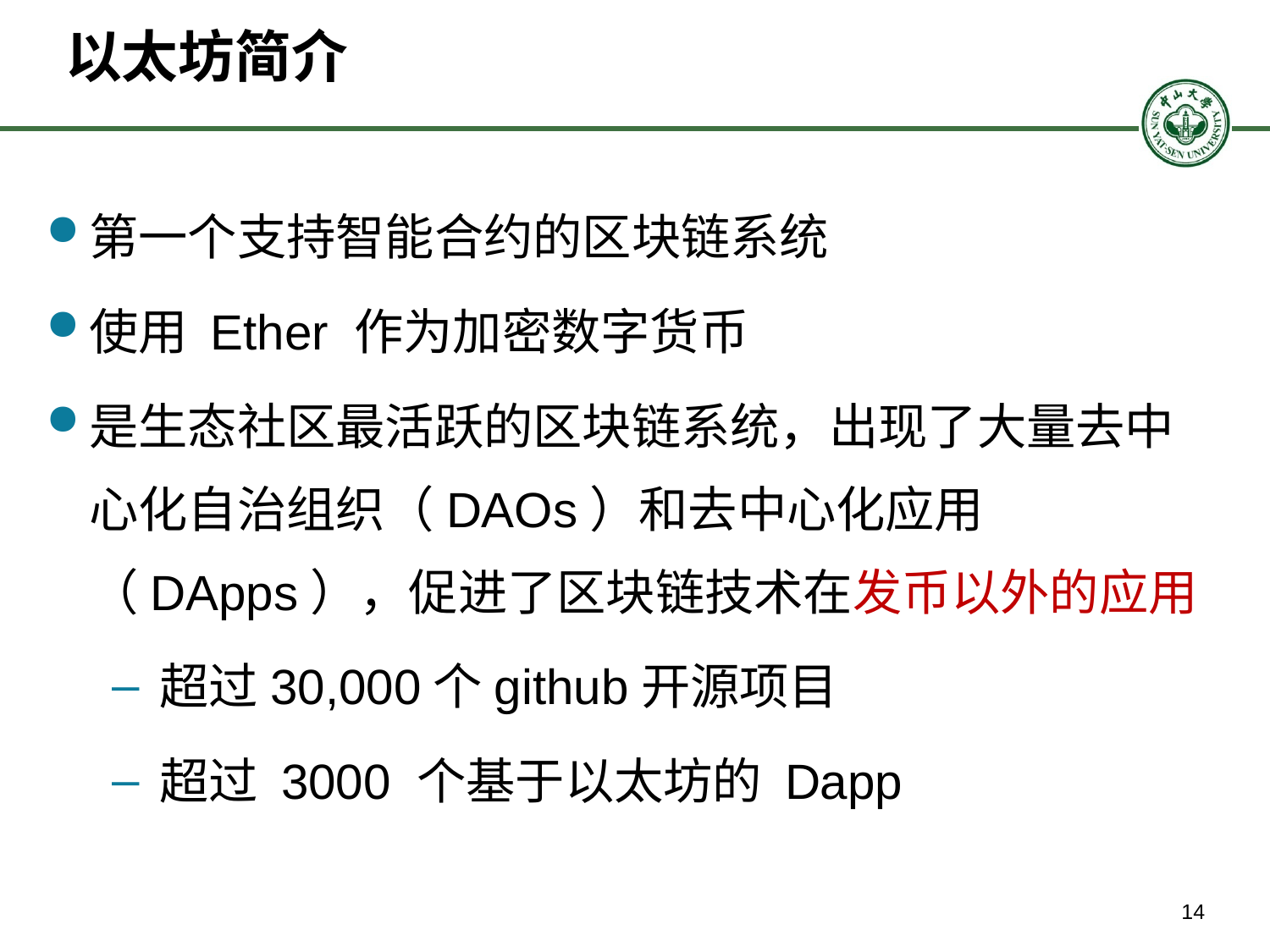

# 以太坊简介
第一个支持智能合约的区块链系统
使用 Ether 作为加密数字货币
是生态社区最活跃的区块链系统，出现了大量去中心化自治组织（DAOs）和去中心化应用（DApps），促进了区块链技术在发币以外的应用
超过30,000个github开源项目
超过 3000 个基于以太坊的 Dapp